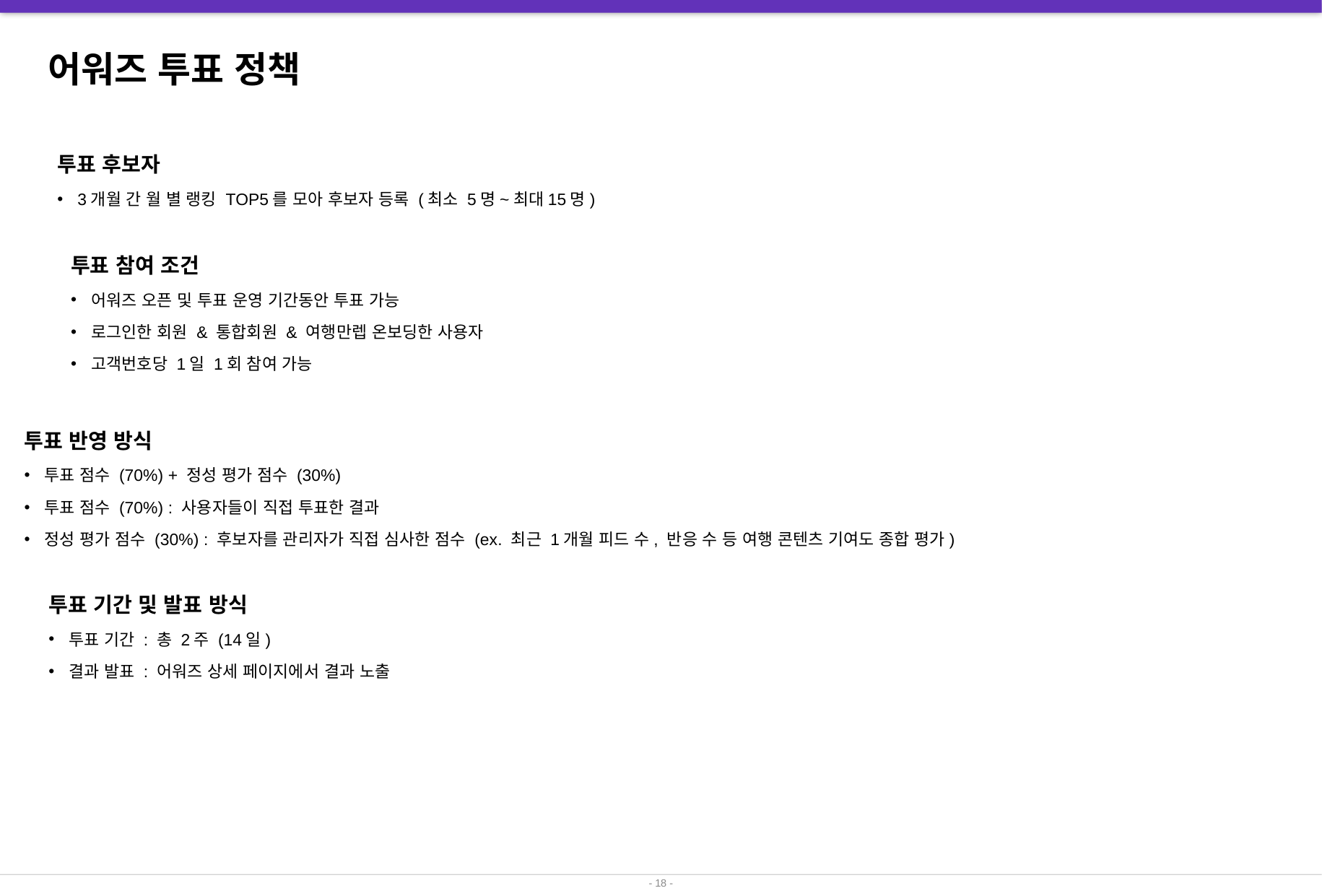

# 어워즈 투표 정책
투표 후보자
3개월 간 월 별 랭킹 TOP5를 모아 후보자 등록 (최소 5명~최대15명)
투표 참여 조건
어워즈 오픈 및 투표 운영 기간동안 투표 가능
로그인한 회원 & 통합회원 & 여행만렙 온보딩한 사용자
고객번호당 1일 1회 참여 가능
투표 반영 방식
투표 점수 (70%) + 정성 평가 점수 (30%)
투표 점수 (70%) : 사용자들이 직접 투표한 결과
정성 평가 점수 (30%) : 후보자를 관리자가 직접 심사한 점수 (ex. 최근 1개월 피드 수, 반응 수 등 여행 콘텐츠 기여도 종합 평가)
투표 기간 및 발표 방식
투표 기간 : 총 2주 (14일)
결과 발표 : 어워즈 상세 페이지에서 결과 노출
- 18 -